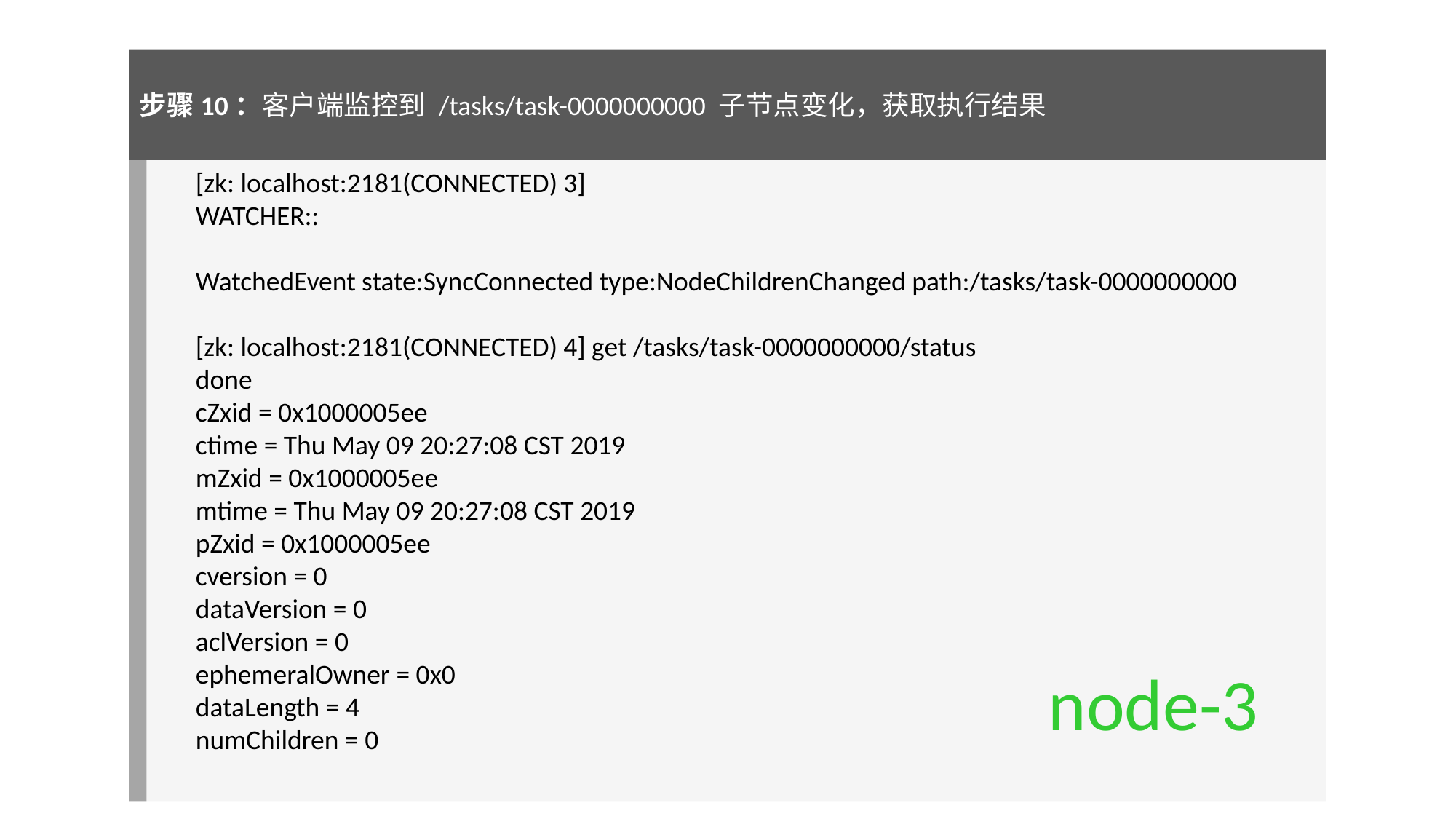

步骤10：客户端监控到 /tasks/task-0000000000 子节点变化，获取执行结果

[zk: localhost:2181(CONNECTED) 3]
WATCHER::
WatchedEvent state:SyncConnected type:NodeChildrenChanged path:/tasks/task-0000000000

[zk: localhost:2181(CONNECTED) 4] get /tasks/task-0000000000/status
done
cZxid = 0x1000005ee
ctime = Thu May 09 20:27:08 CST 2019
mZxid = 0x1000005ee
mtime = Thu May 09 20:27:08 CST 2019
pZxid = 0x1000005ee
cversion = 0
dataVersion = 0
aclVersion = 0
ephemeralOwner = 0x0
dataLength = 4
numChildren = 0
node-3